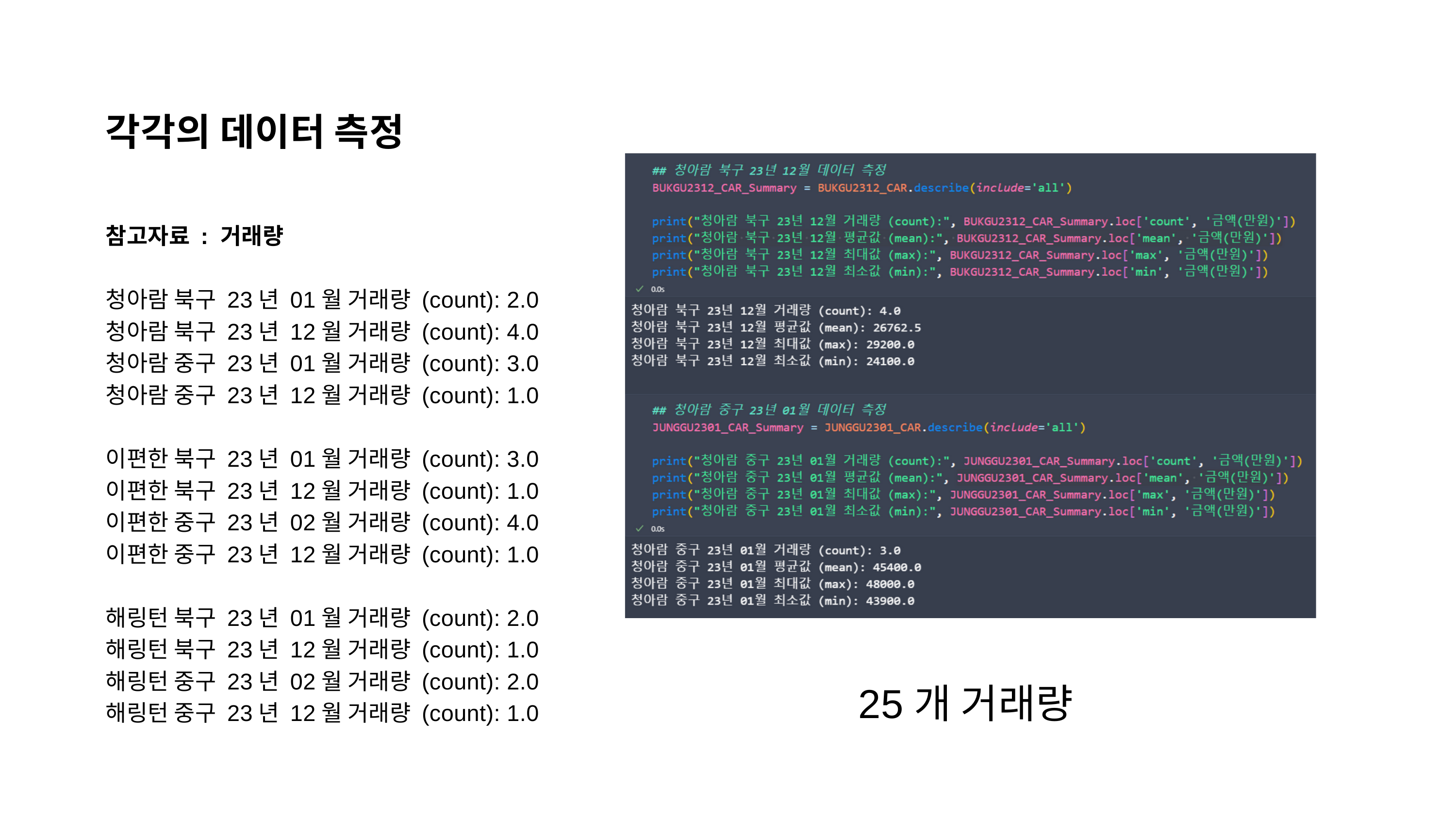

각각의 데이터 측정

참고자료 : 거래량

청아람 북구 23년 01월 거래량 (count): 2.0
청아람 북구 23년 12월 거래량 (count): 4.0
청아람 중구 23년 01월 거래량 (count): 3.0
청아람 중구 23년 12월 거래량 (count): 1.0

이편한 북구 23년 01월 거래량 (count): 3.0
이편한 북구 23년 12월 거래량 (count): 1.0
이편한 중구 23년 02월 거래량 (count): 4.0
이편한 중구 23년 12월 거래량 (count): 1.0

해링턴 북구 23년 01월 거래량 (count): 2.0
해링턴 북구 23년 12월 거래량 (count): 1.0
해링턴 중구 23년 02월 거래량 (count): 2.0
해링턴 중구 23년 12월 거래량 (count): 1.0

25개 거래량